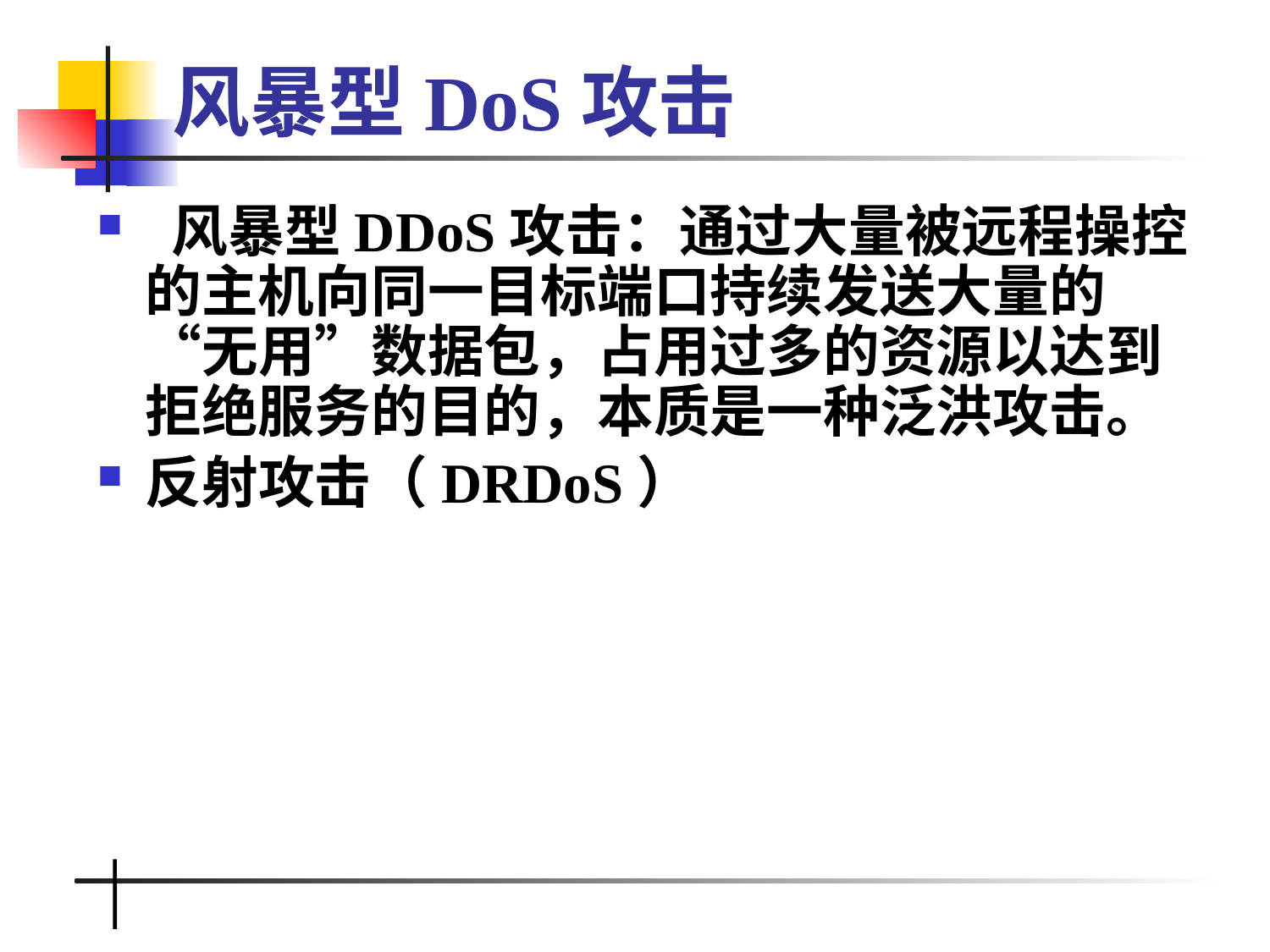

# 风暴型DoS攻击
 风暴型DDoS攻击：通过大量被远程操控的主机向同一目标端口持续发送大量的“无用”数据包，占用过多的资源以达到拒绝服务的目的，本质是一种泛洪攻击。
反射攻击（DRDoS）